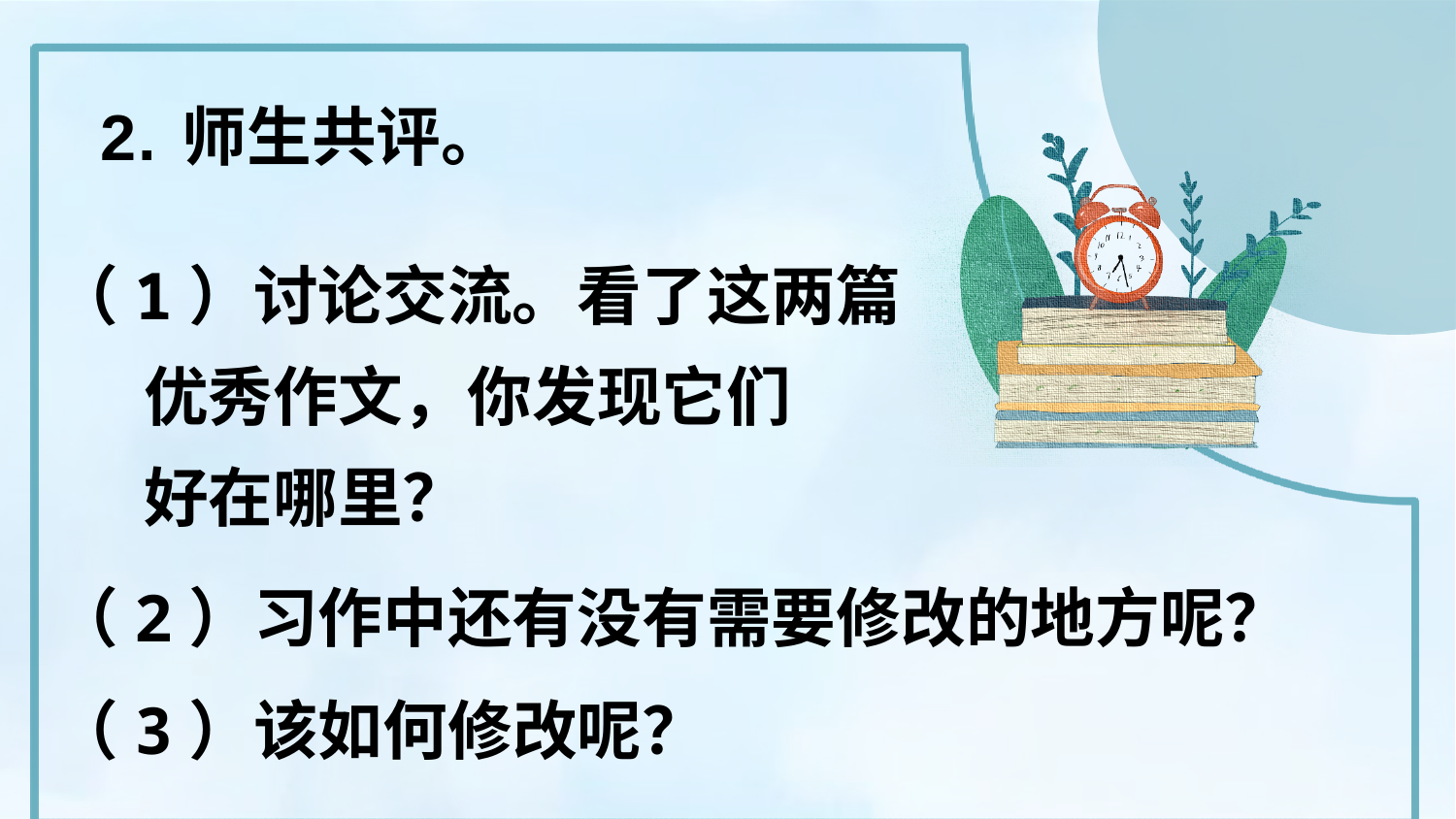

师生共评。
（1）讨论交流。看了这两篇
     优秀作文，你发现它们
     好在哪里？
（2）习作中还有没有需要修改的地方呢？
（3）该如何修改呢？